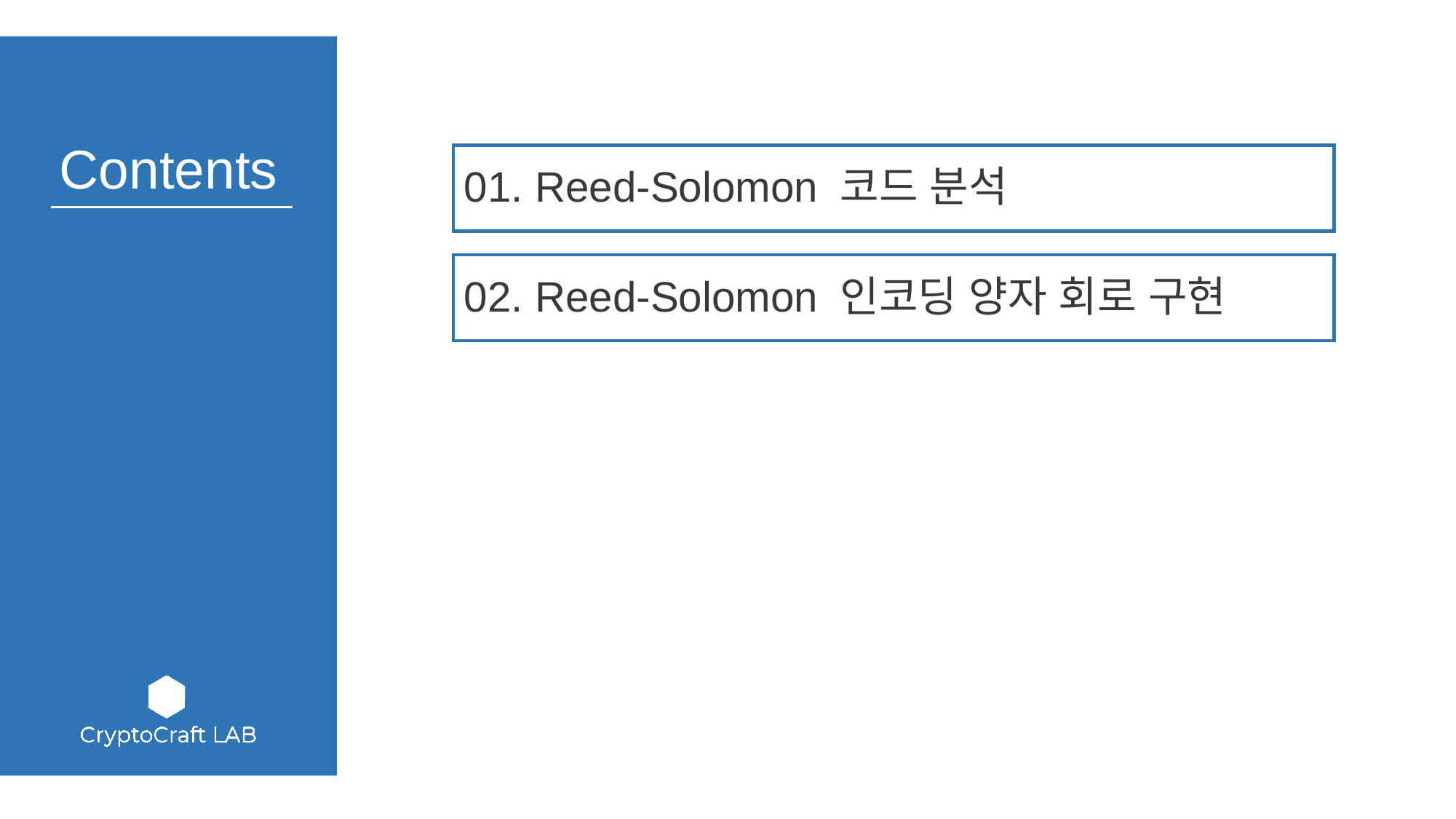

01. Reed-Solomon 코드 분석
02. Reed-Solomon 인코딩 양자 회로 구현

03.
04. 결론
05.